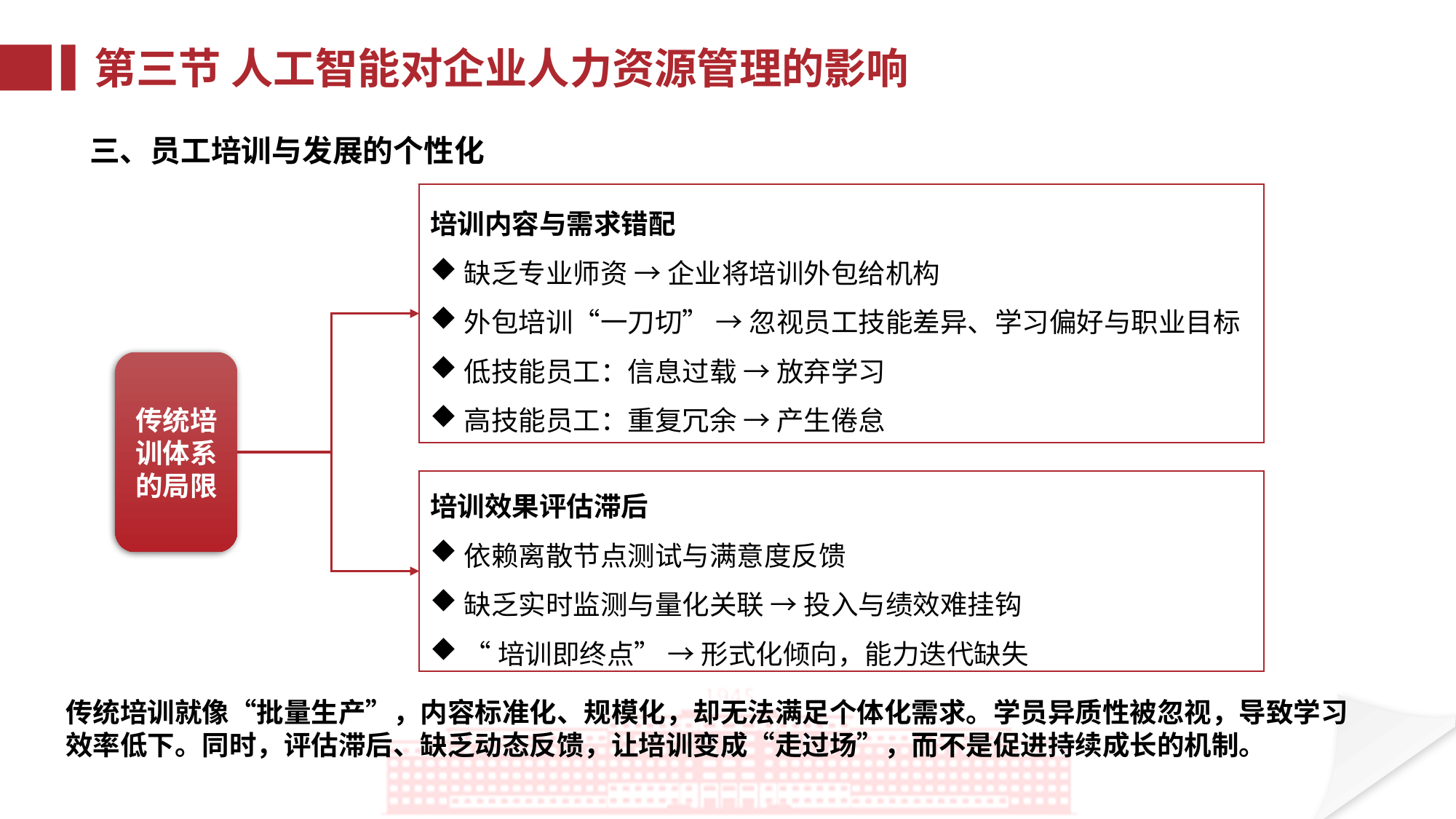

第三节 人工智能对企业人力资源管理的影响

三、员工培训与发展的个性化
培训内容与需求错配
缺乏专业师资 → 企业将培训外包给机构
外包培训“一刀切” → 忽视员工技能差异、学习偏好与职业目标
低技能员工：信息过载 → 放弃学习
高技能员工：重复冗余 → 产生倦怠
传统培训体系的局限
培训效果评估滞后
依赖离散节点测试与满意度反馈
缺乏实时监测与量化关联 → 投入与绩效难挂钩
“培训即终点” → 形式化倾向，能力迭代缺失
传统培训就像“批量生产”，内容标准化、规模化，却无法满足个体化需求。学员异质性被忽视，导致学习效率低下。同时，评估滞后、缺乏动态反馈，让培训变成“走过场”，而不是促进持续成长的机制。